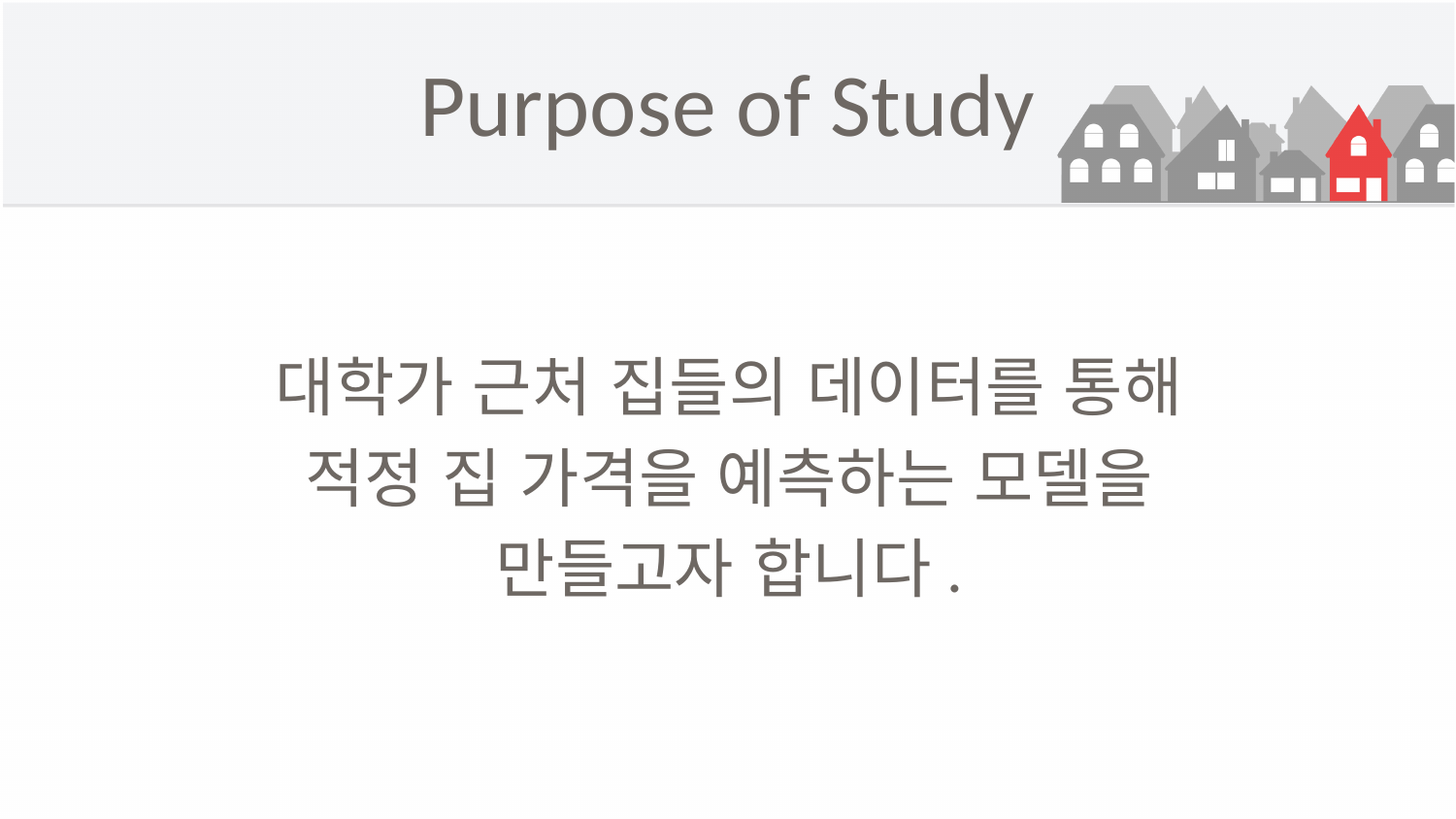

# Purpose of Study

대학가 근처 집들의 데이터를 통해
적정 집 가격을 예측하는 모델을
만들고자 합니다.